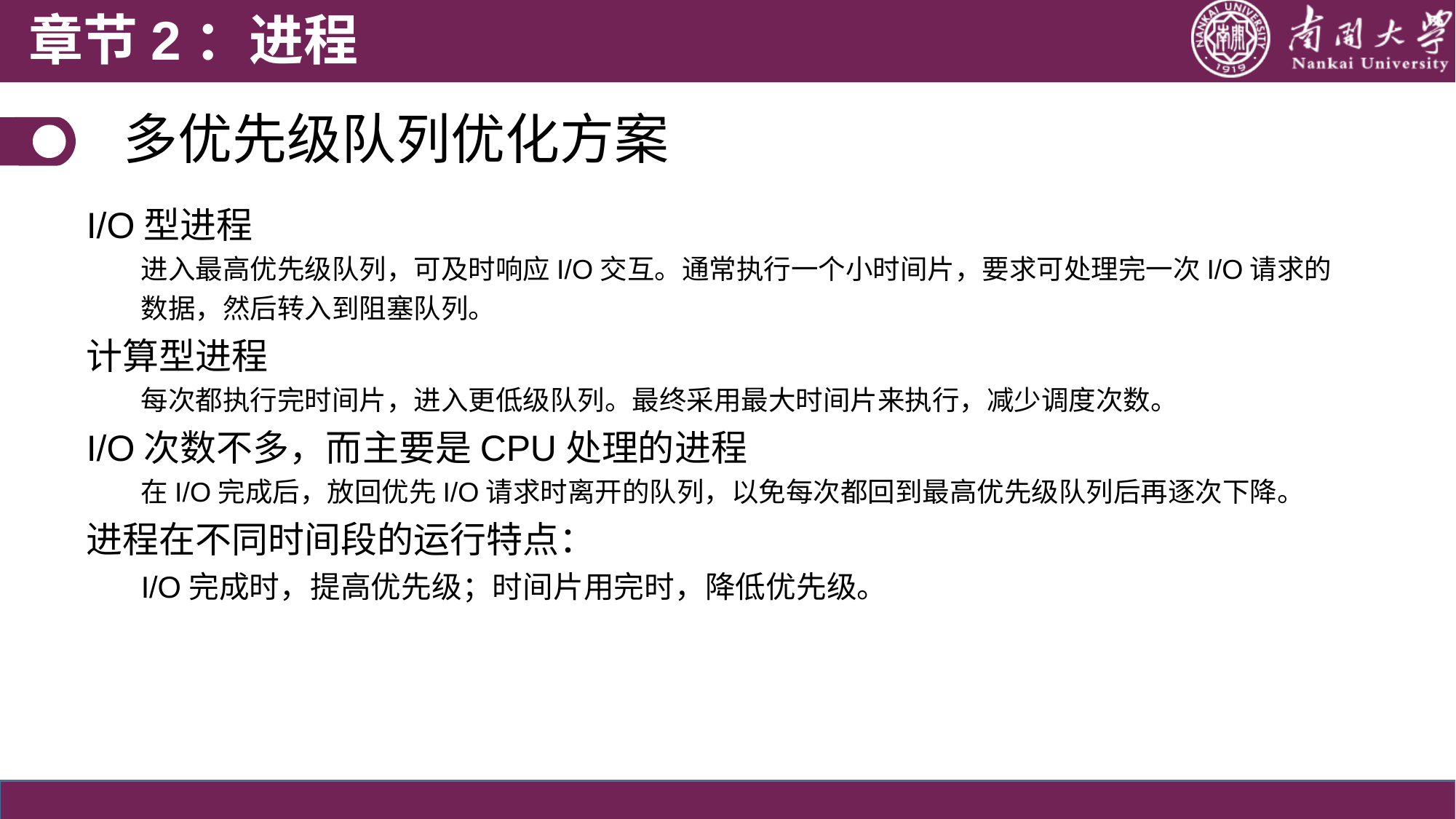

章节2：进程
 多优先级队列优化方案

I/O型进程
进入最高优先级队列，可及时响应I/O交互。通常执行一个小时间片，要求可处理完一次I/O请求的数据，然后转入到阻塞队列。
计算型进程
每次都执行完时间片，进入更低级队列。最终采用最大时间片来执行，减少调度次数。
I/O次数不多，而主要是CPU处理的进程
在I/O完成后，放回优先I/O请求时离开的队列，以免每次都回到最高优先级队列后再逐次下降。
进程在不同时间段的运行特点：
I/O完成时，提高优先级；时间片用完时，降低优先级。